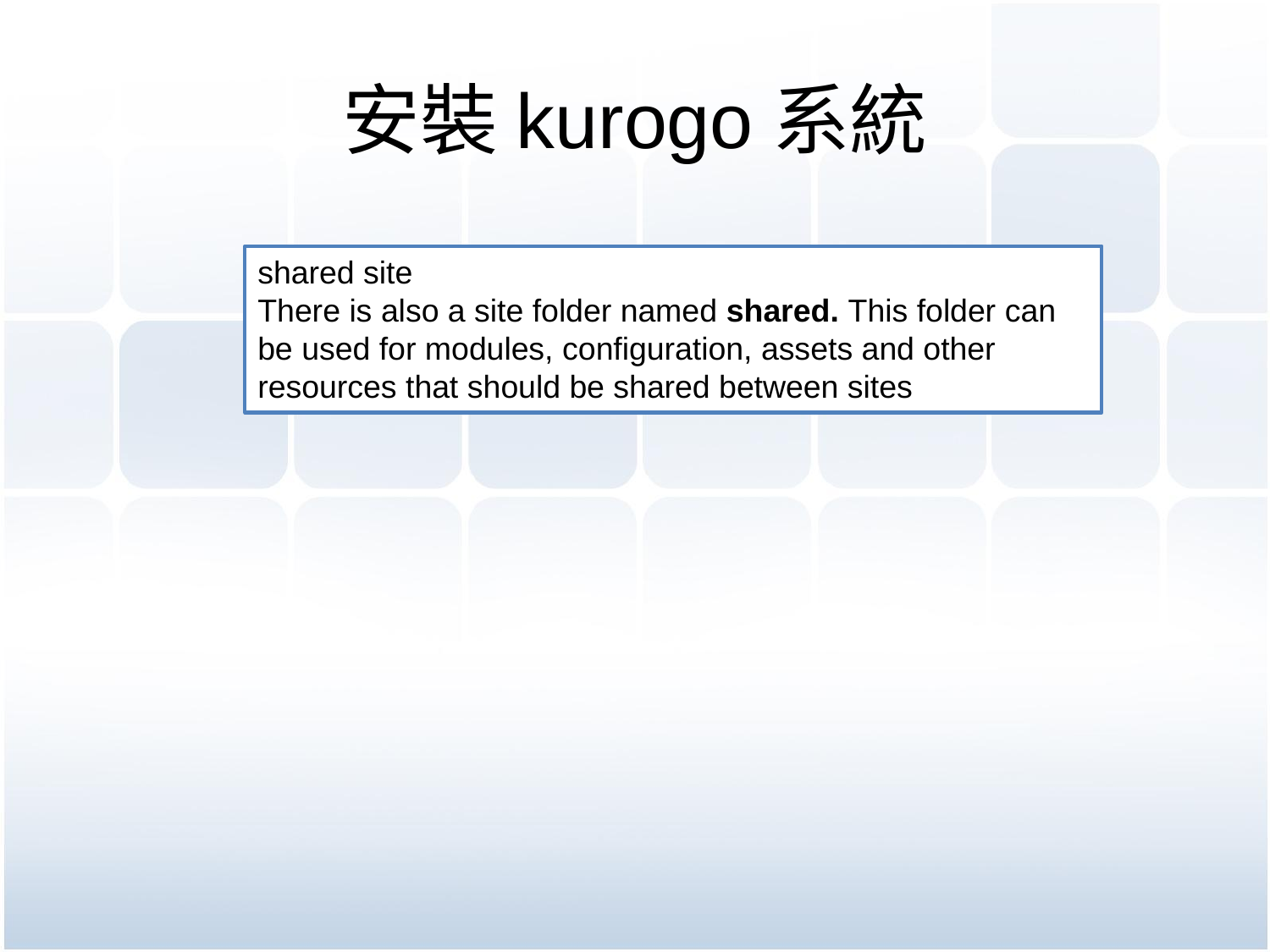

# 安裝kurogo系統
shared site
There is also a site folder named shared. This folder can be used for modules, configuration, assets and other resources that should be shared between sites